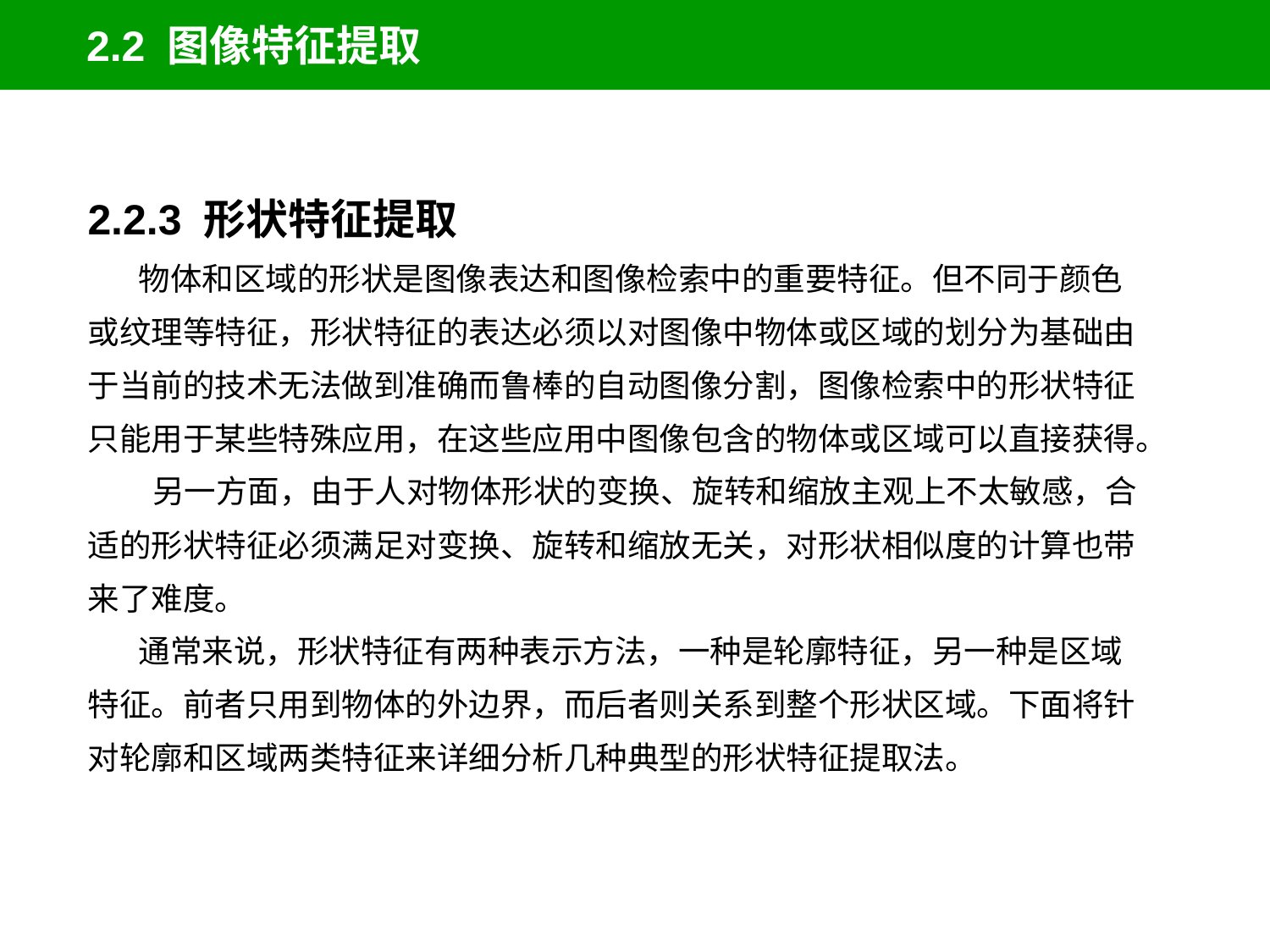

# 2.2 图像特征提取
2.2.3 形状特征提取
      物体和区域的形状是图像表达和图像检索中的重要特征。但不同于颜色或纹理等特征，形状特征的表达必须以对图像中物体或区域的划分为基础由于当前的技术无法做到准确而鲁棒的自动图像分割，图像检索中的形状特征只能用于某些特殊应用，在这些应用中图像包含的物体或区域可以直接获得。
        另一方面，由于人对物体形状的变换、旋转和缩放主观上不太敏感，合适的形状特征必须满足对变换、旋转和缩放无关，对形状相似度的计算也带来了难度。
      通常来说，形状特征有两种表示方法，一种是轮廓特征，另一种是区域特征。前者只用到物体的外边界，而后者则关系到整个形状区域。下面将针对轮廓和区域两类特征来详细分析几种典型的形状特征提取法。